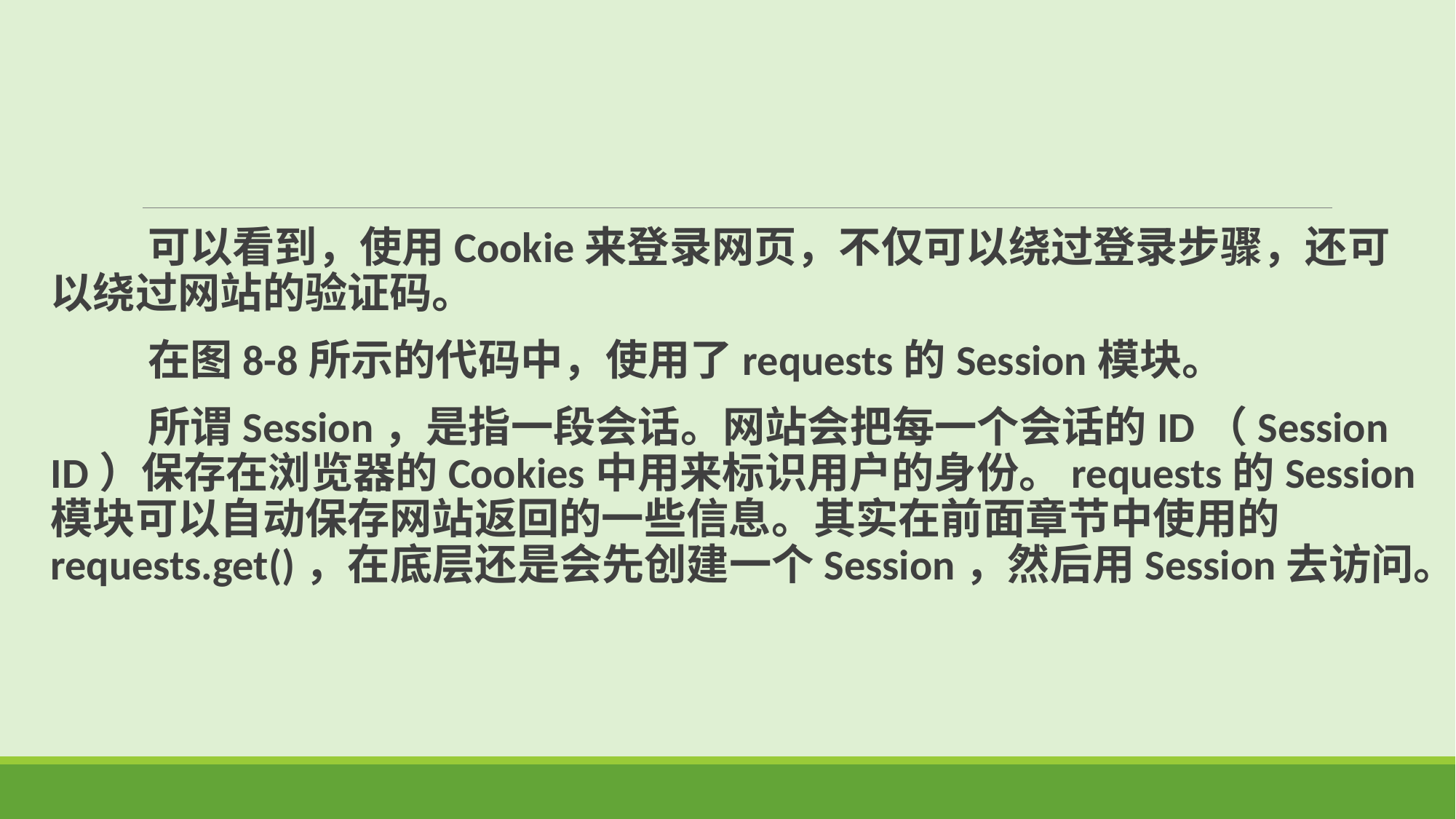

可以看到，使用Cookie来登录网页，不仅可以绕过登录步骤，还可以绕过网站的验证码。
         在图8-8所示的代码中，使用了requests的Session模块。
         所谓Session，是指一段会话。网站会把每一个会话的ID（Session ID）保存在浏览器的Cookies中用来标识用户的身份。requests的Session模块可以自动保存网站返回的一些信息。其实在前面章节中使用的requests.get()，在底层还是会先创建一个Session，然后用Session去访问。